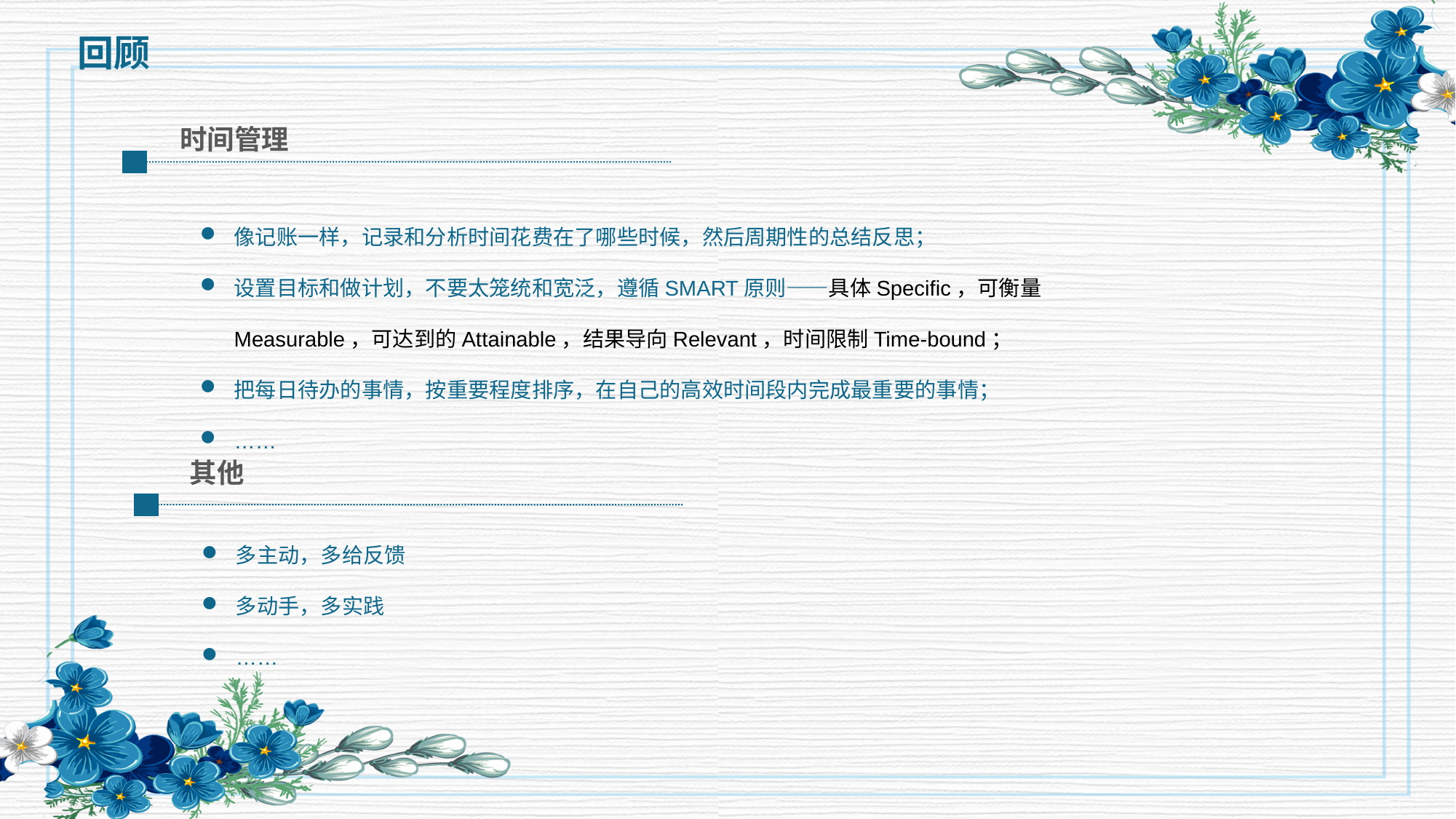

回顾
时间管理

像记账一样，记录和分析时间花费在了哪些时候，然后周期性的总结反思；
设置目标和做计划，不要太笼统和宽泛，遵循SMART原则——具体Specific，可衡量Measurable，可达到的Attainable，结果导向Relevant，时间限制Time-bound；
把每日待办的事情，按重要程度排序，在自己的高效时间段内完成最重要的事情；
……
其他

多主动，多给反馈
多动手，多实践
……